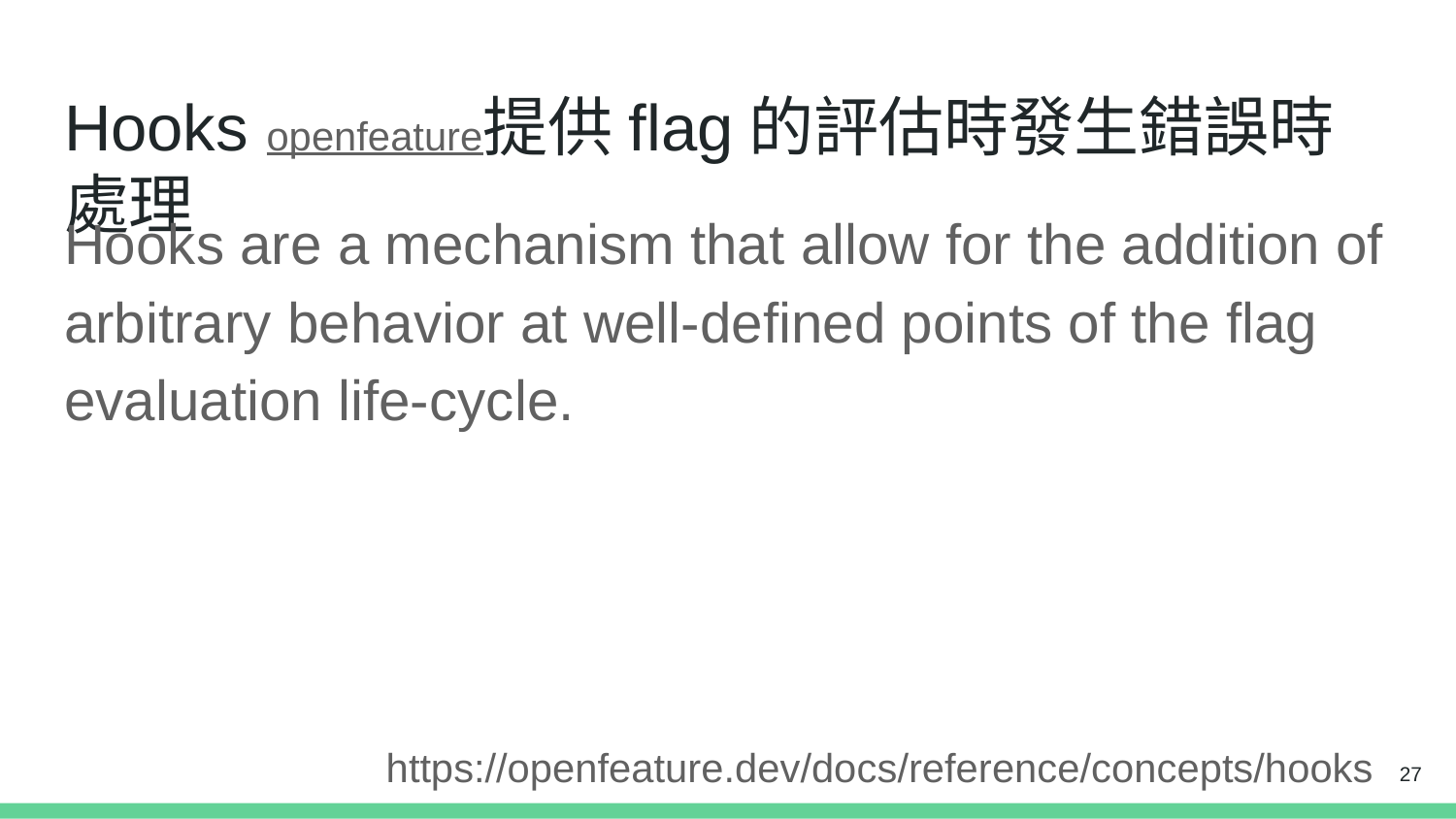

# Hooks openfeature提供flag的評估時發生錯誤時處理
Hooks are a mechanism that allow for the addition of arbitrary behavior at well-defined points of the flag evaluation life-cycle.
https://openfeature.dev/docs/reference/concepts/hooks
27